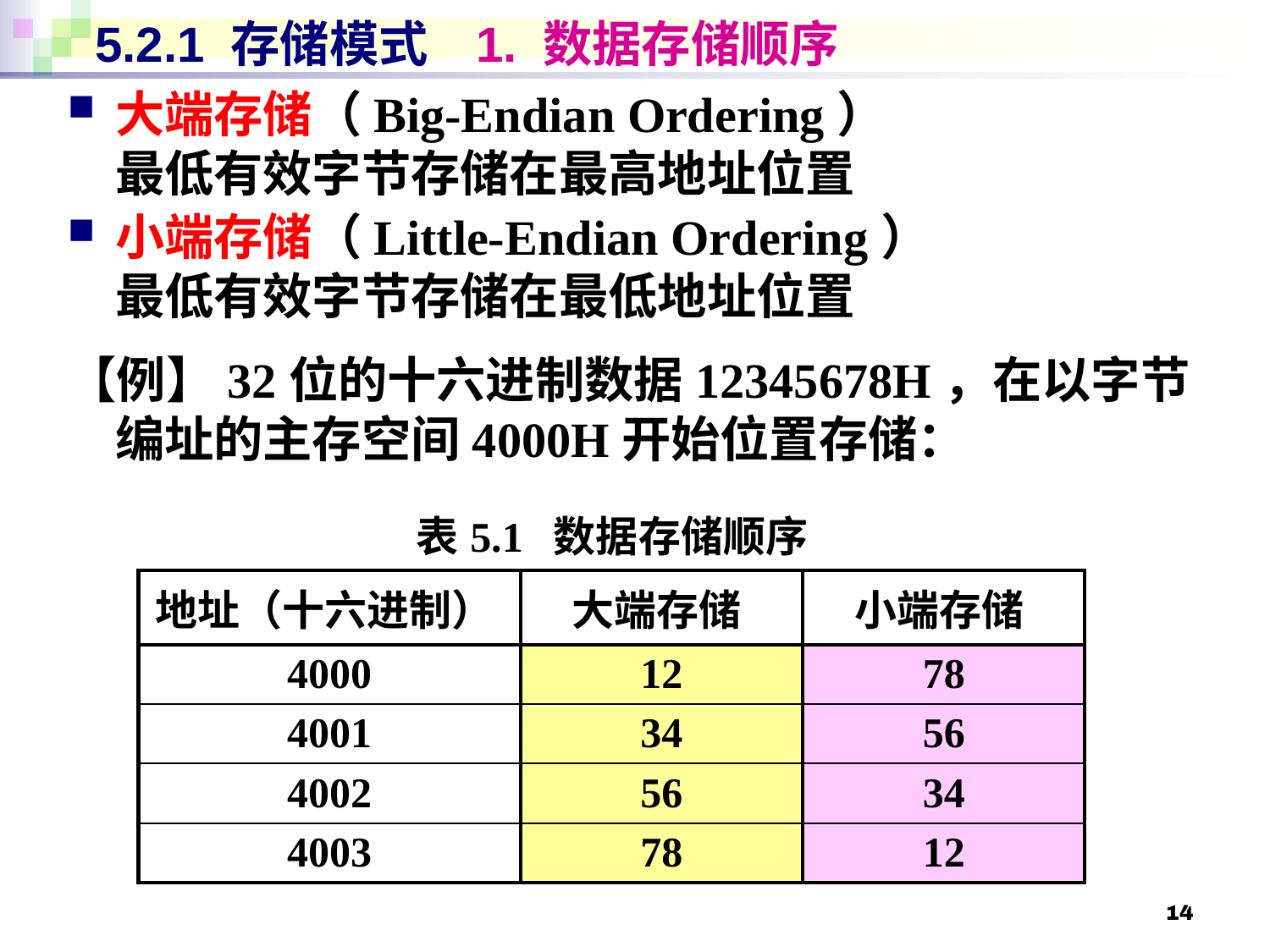

# 5.2.1 存储模式	1. 数据存储顺序
大端存储（Big-Endian Ordering）
最低有效字节存储在最高地址位置
小端存储（Little-Endian Ordering）
最低有效字节存储在最低地址位置
【例】32位的十六进制数据12345678H，在以字节编址的主存空间4000H开始位置存储：
| 表5.1 数据存储顺序 |  |  |
| --- | --- | --- |
| 地址（十六进制） | 大端存储 | 小端存储 |
| 4000 | 12 | 78 |
| 4001 | 34 | 56 |
| 4002 | 56 | 34 |
| 4003 | 78 | 12 |
14